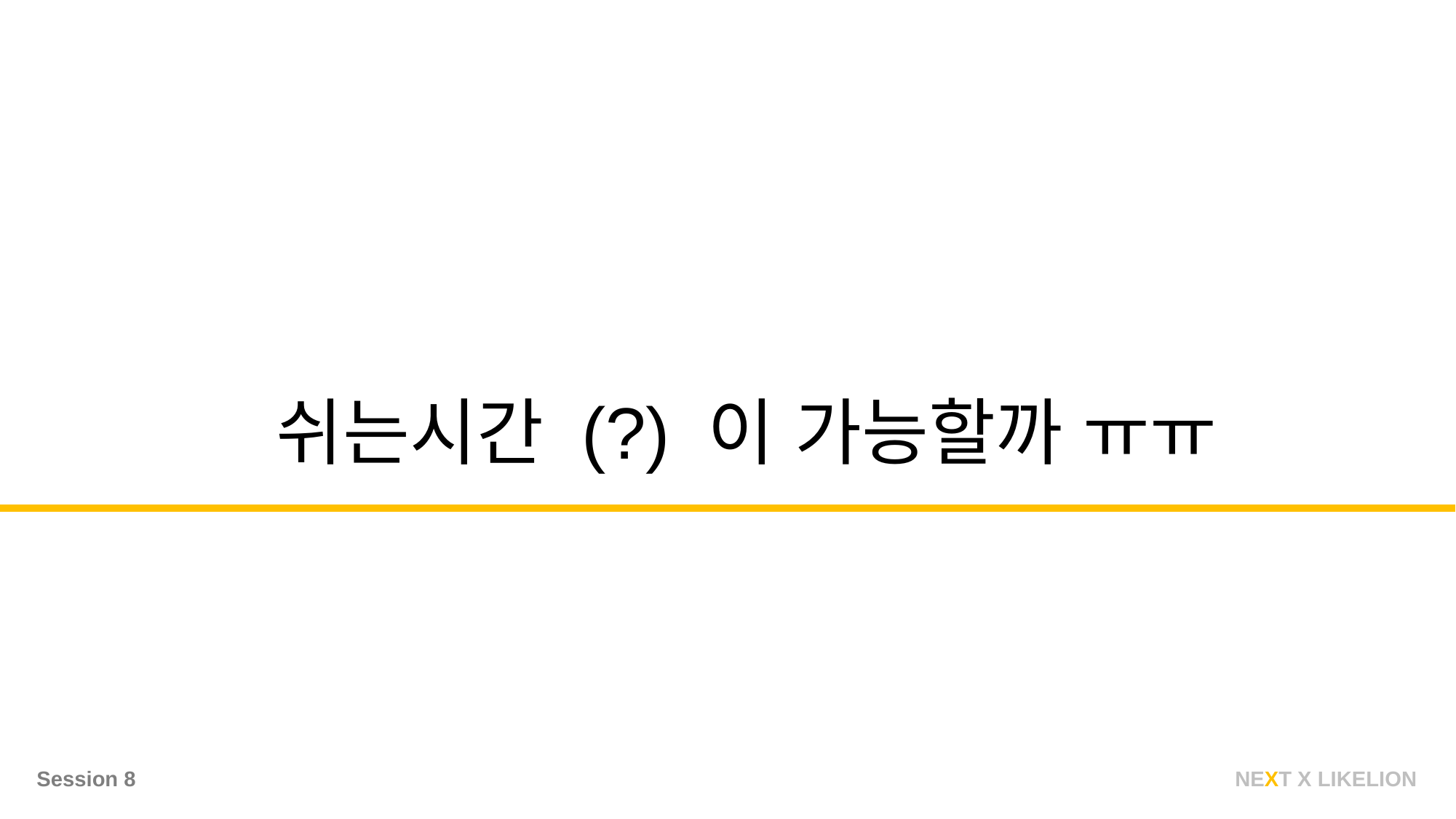

쉬는시간 (?) 이 가능할까 ㅠㅠ

NEXT X LIKELION
Session 8